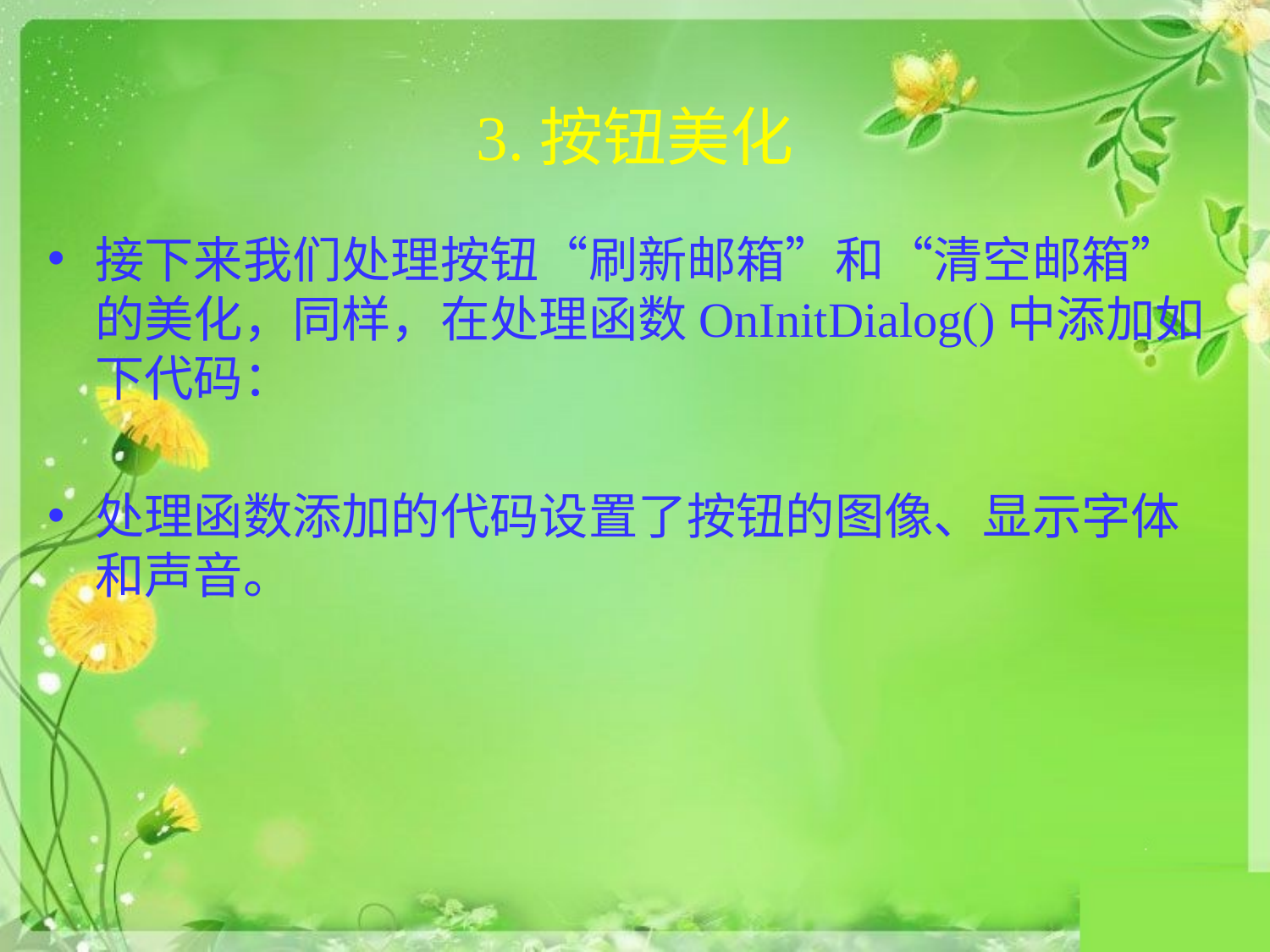

# 3.按钮美化
接下来我们处理按钮“刷新邮箱”和“清空邮箱”的美化，同样，在处理函数OnInitDialog()中添加如下代码：

处理函数添加的代码设置了按钮的图像、显示字体和声音。